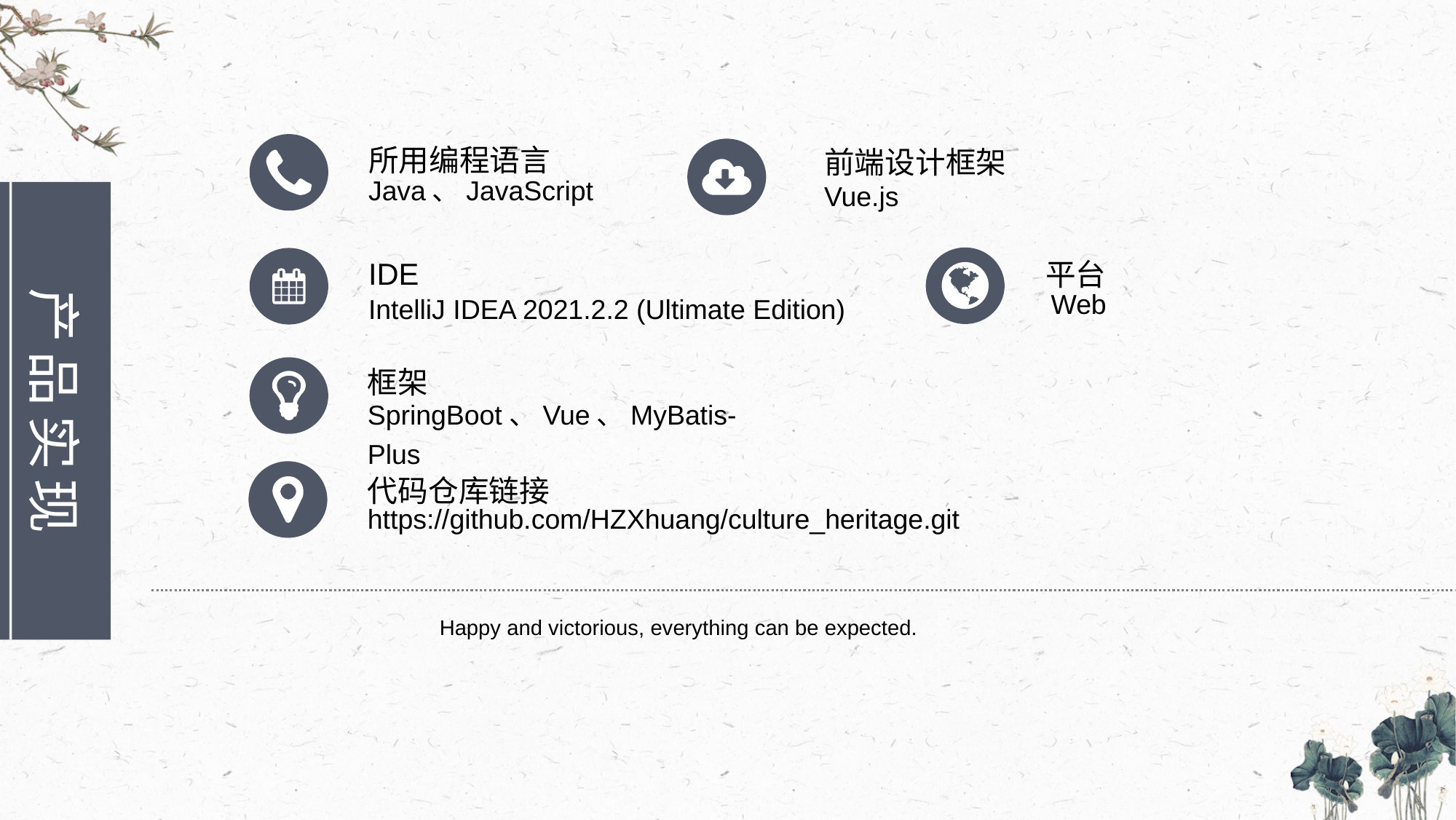

所用编程语言
Java、JavaScript

前端设计框架
Vue.js

产品实现

IDE
IntelliJ IDEA 2021.2.2 (Ultimate Edition)

平台
Web
框架
SpringBoot、Vue、MyBatis-Plus

代码仓库链接
https://github.com/HZXhuang/culture_heritage.git
Happy and victorious, everything can be expected.